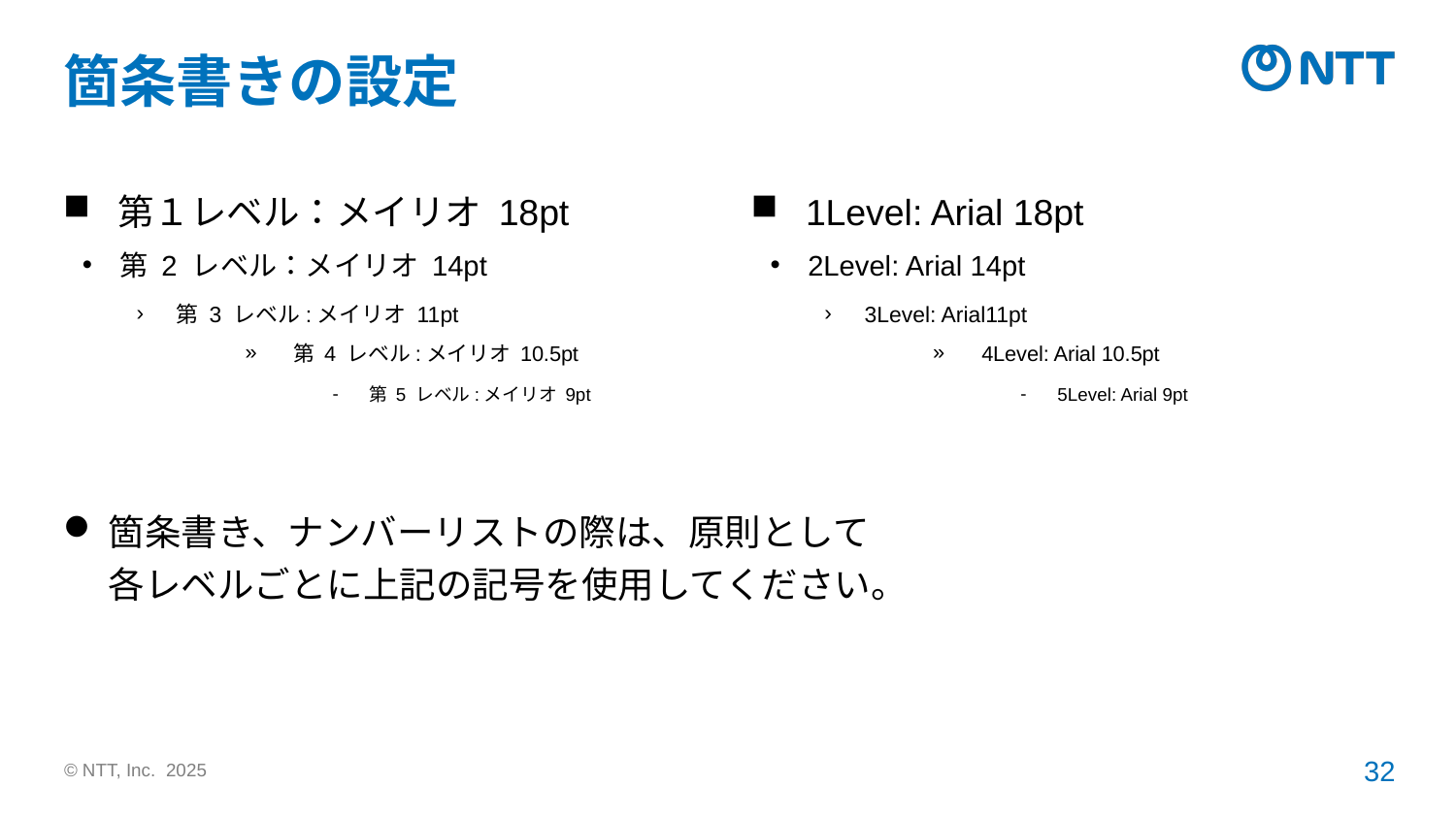

# 箇条書きの設定
1Level: Arial 18pt
2Level: Arial 14pt
3Level: Arial11pt
4Level: Arial 10.5pt
5Level: Arial 9pt
第１レベル：メイリオ 18pt
第 2 レベル：メイリオ 14pt
第 3 レベル:メイリオ 11pt
第 4 レベル:メイリオ 10.5pt
第 5 レベル:メイリオ 9pt
箇条書き、ナンバーリストの際は、原則として
各レベルごとに上記の記号を使用してください。